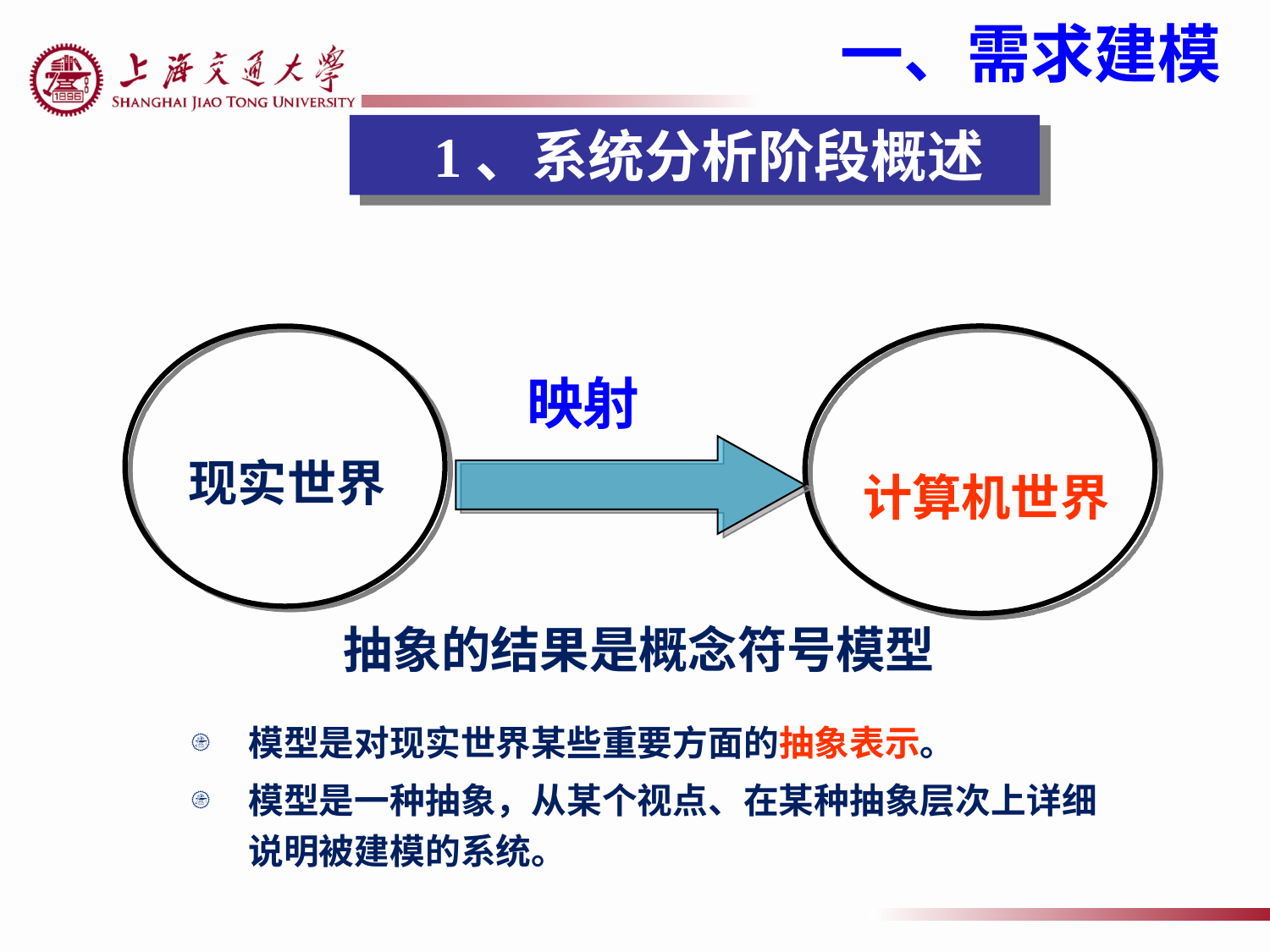

一、需求建模
  1、系统分析阶段概述

现实世界

计算机世界
映射

# 抽象的结果是概念符号模型
模型是对现实世界某些重要方面的抽象表示。
模型是一种抽象，从某个视点、在某种抽象层次上详细说明被建模的系统。